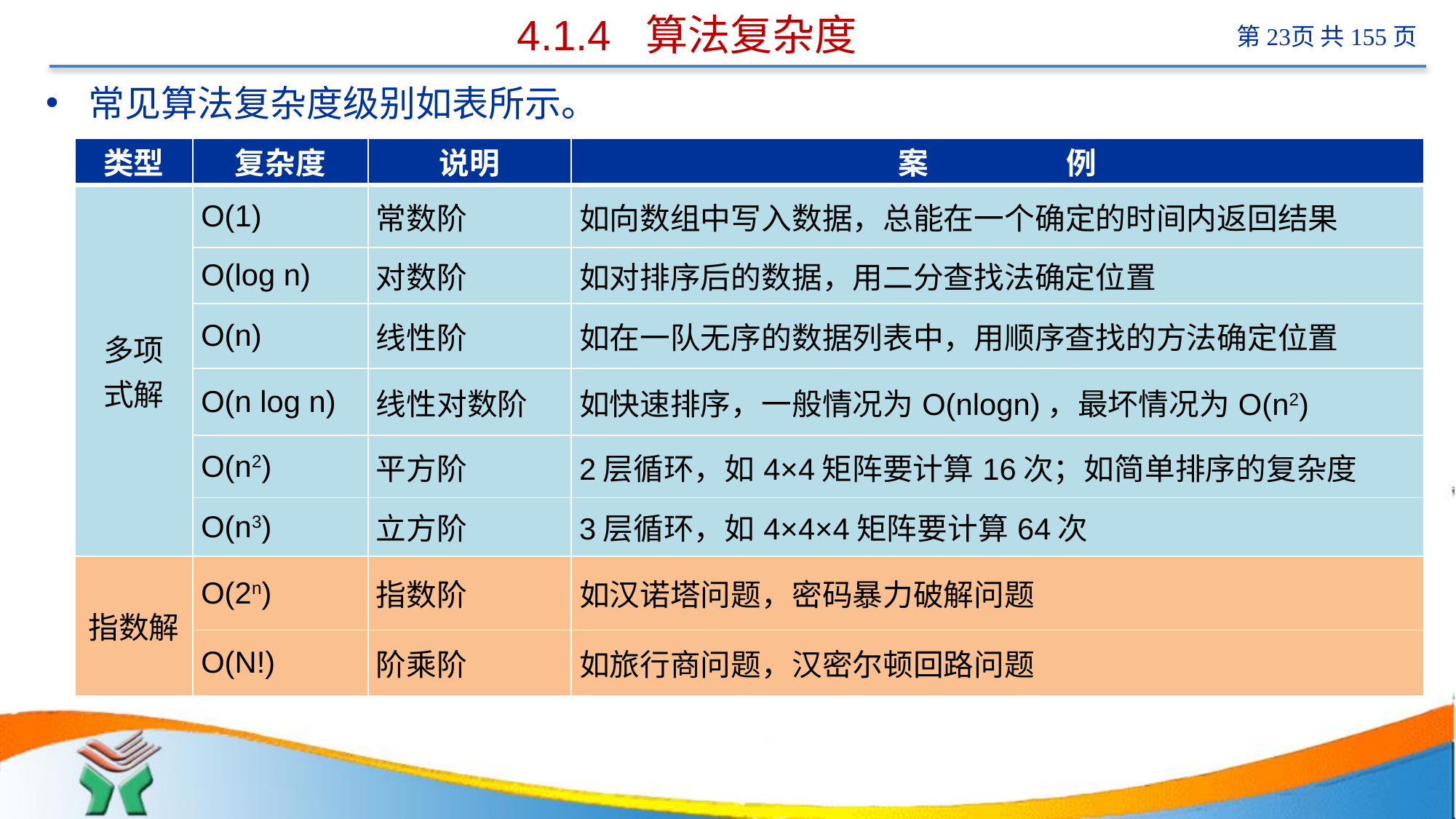

# 4.1.4  算法复杂度
常见算法复杂度级别如表所示。
| 类型 | 复杂度 | 说明 | 案 例 |
| --- | --- | --- | --- |
| 多项 式解 | Ο(1) | 常数阶 | 如向数组中写入数据，总能在一个确定的时间内返回结果 |
|  | Ο(log n) | 对数阶 | 如对排序后的数据，用二分查找法确定位置 |
|  | Ο(n) | 线性阶 | 如在一队无序的数据列表中，用顺序查找的方法确定位置 |
|  | Ο(n log n) | 线性对数阶 | 如快速排序，一般情况为Ο(nlogn)，最坏情况为Ο(n2) |
|  | Ο(n2) | 平方阶 | 2层循环，如4×4矩阵要计算16次；如简单排序的复杂度 |
|  | Ο(n3) | 立方阶 | 3层循环，如4×4×4矩阵要计算64次 |
| 指数解 | Ο(2n) | 指数阶 | 如汉诺塔问题，密码暴力破解问题 |
|  | Ο(N!) | 阶乘阶 | 如旅行商问题，汉密尔顿回路问题 |